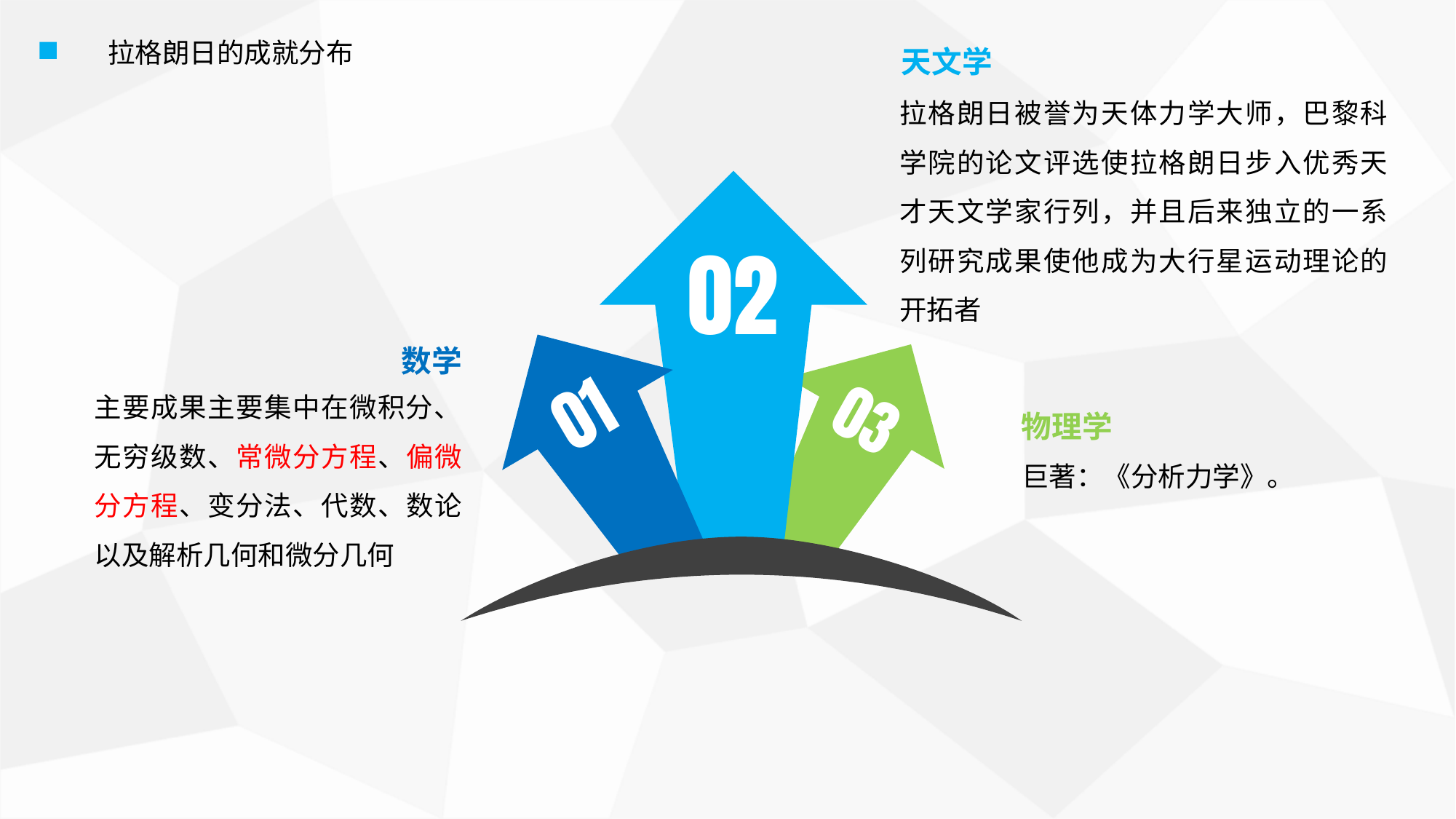

天文学
拉格朗日的成就分布
拉格朗日被誉为天体力学大师，巴黎科学院的论文评选使拉格朗日步入优秀天才天文学家行列，并且后来独立的一系列研究成果使他成为大行星运动理论的开拓者

02

数学
主要成果主要集中在微积分、无穷级数、常微分方程、偏微分方程、变分法、代数、数论以及解析几何和微分几何
01
03
物理学
巨著：《分析力学》。